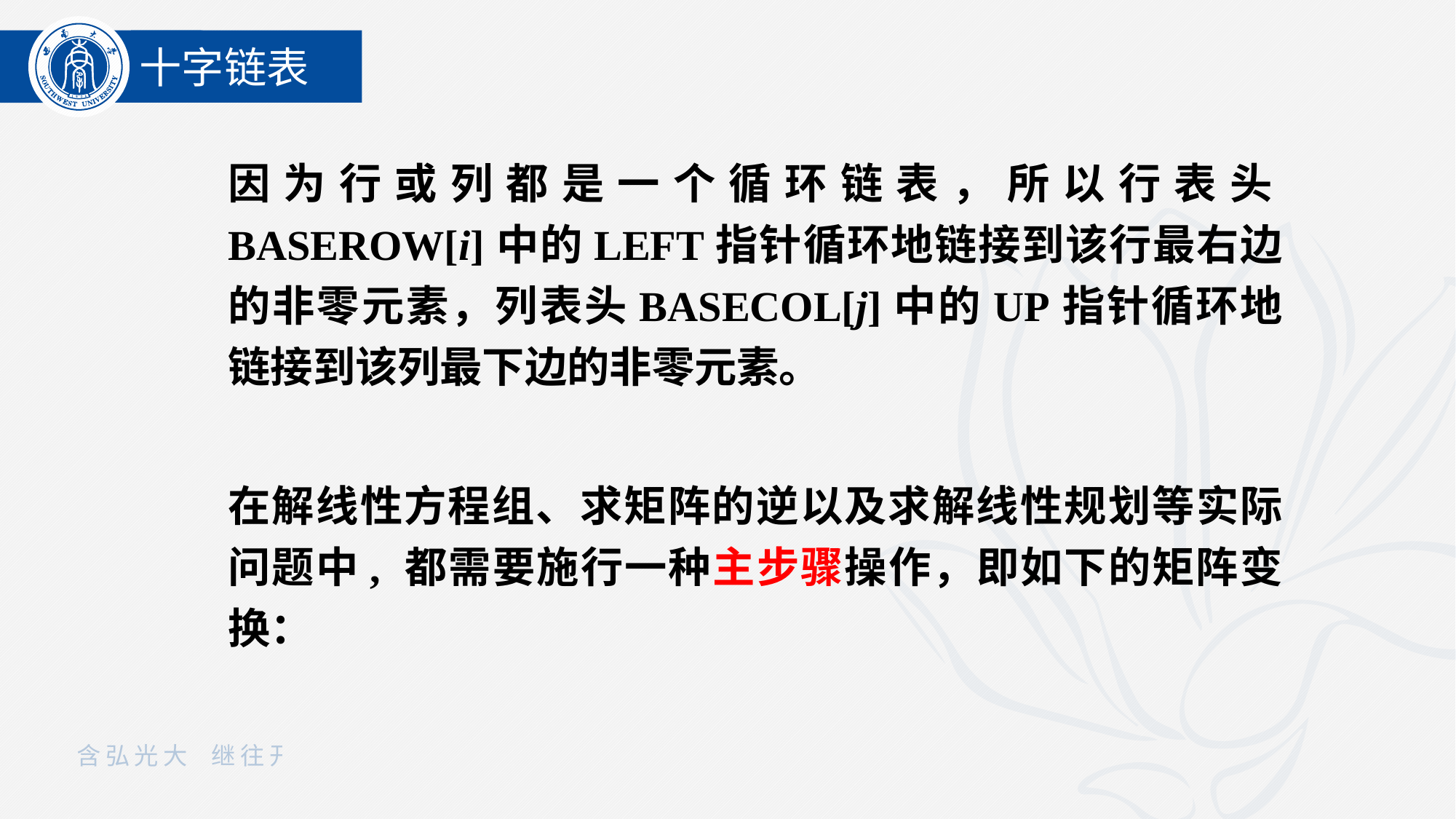

十字链表
因为行或列都是一个循环链表，所以行表头BASEROW[i]中的LEFT指针循环地链接到该行最右边的非零元素，列表头BASECOL[j]中的UP指针循环地链接到该列最下边的非零元素。

在解线性方程组、求矩阵的逆以及求解线性规划等实际问题中, 都需要施行一种主步骤操作，即如下的矩阵变换：